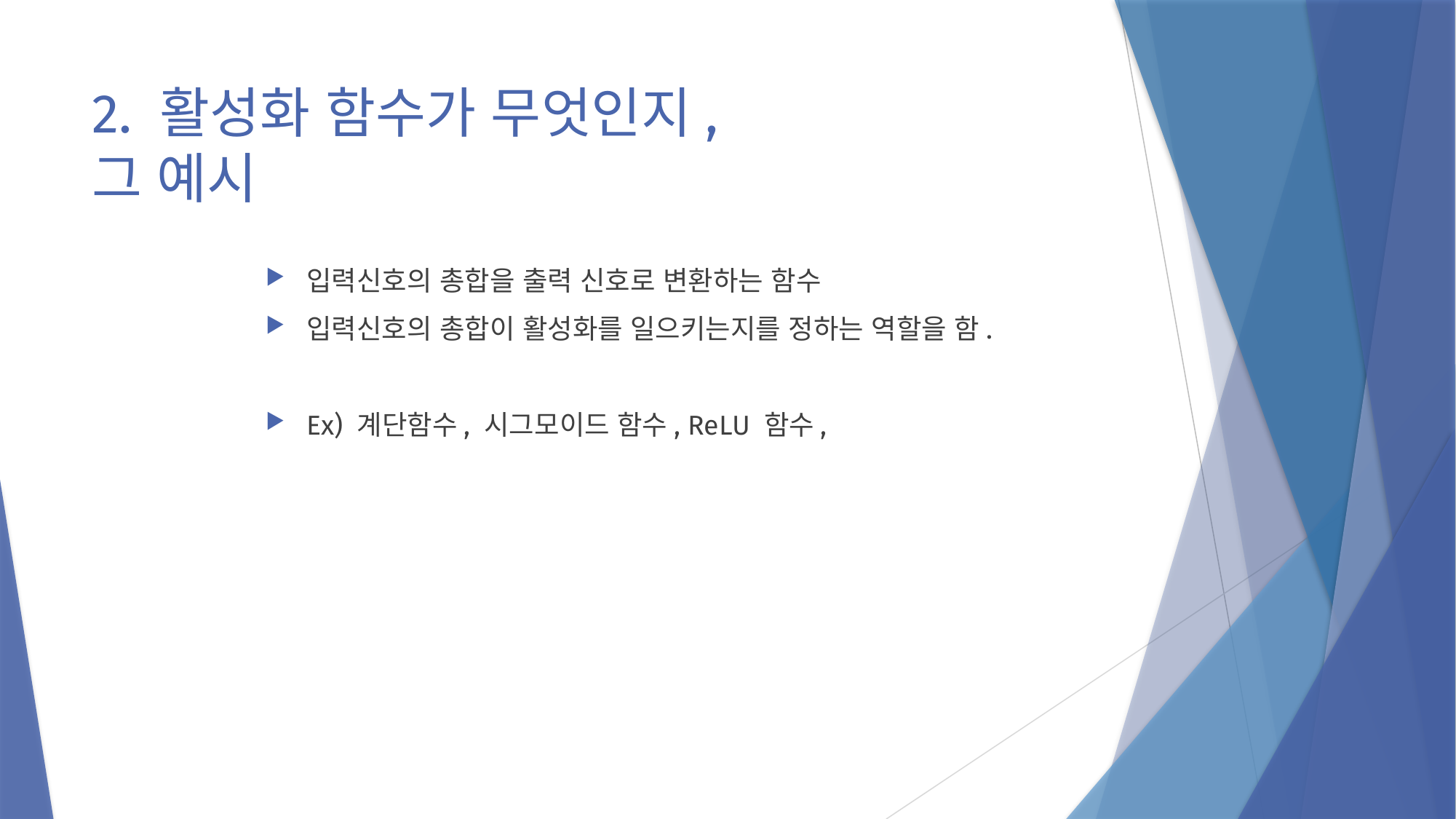

# 2. 활성화 함수가 무엇인지, 그 예시
입력신호의 총합을 출력 신호로 변환하는 함수
입력신호의 총합이 활성화를 일으키는지를 정하는 역할을 함.

Ex) 계단함수, 시그모이드 함수, ReLU 함수,